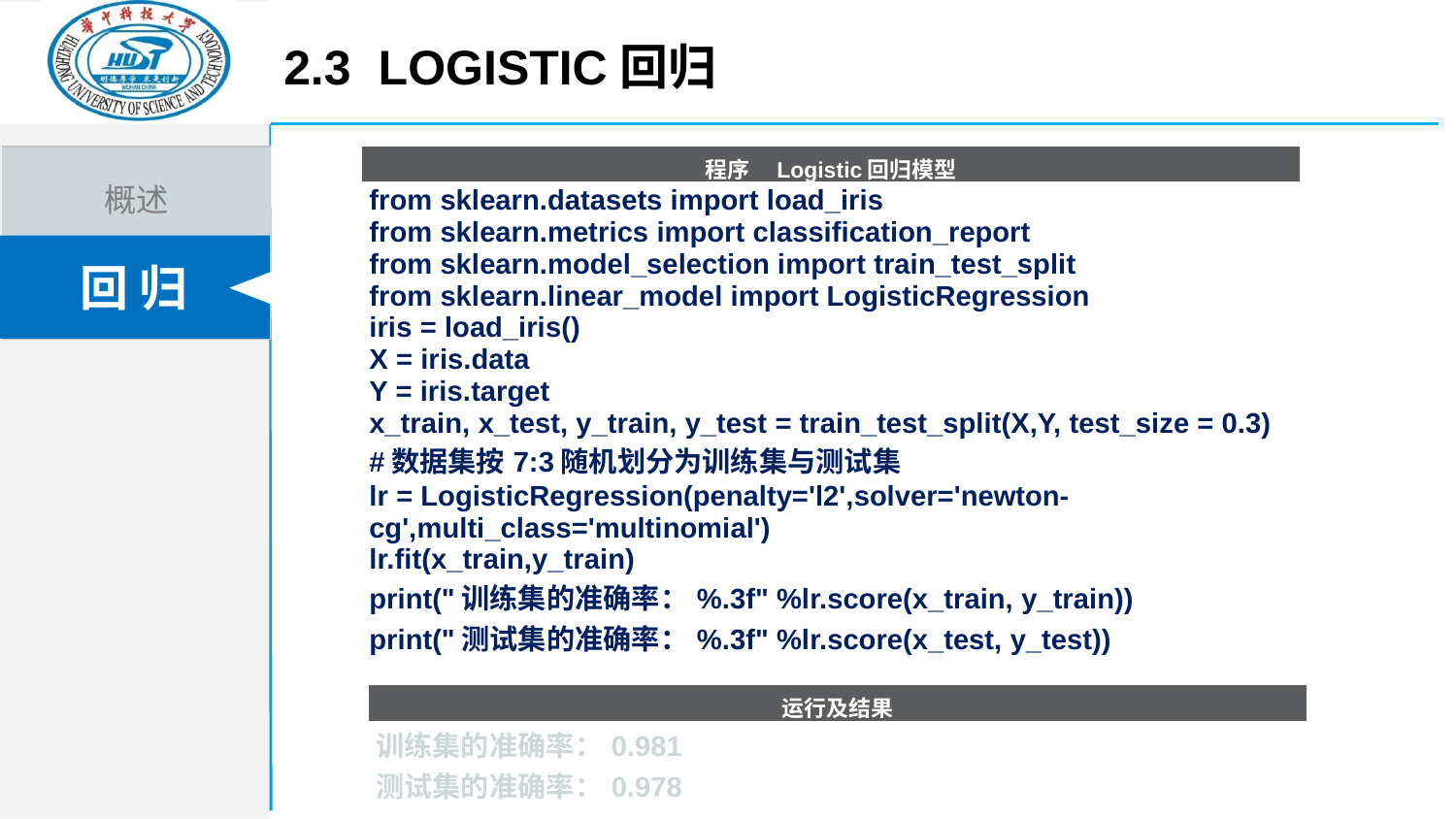

2.3  Logistic回归
| 程序 Logistic回归模型 |
| --- |
| from sklearn.datasets import load\_iris from sklearn.metrics import classification\_report from sklearn.model\_selection import train\_test\_split from sklearn.linear\_model import LogisticRegression iris = load\_iris() X = iris.data Y = iris.target x\_train, x\_test, y\_train, y\_test = train\_test\_split(X,Y, test\_size = 0.3) #数据集按7:3随机划分为训练集与测试集 lr = LogisticRegression(penalty='l2',solver='newton- cg',multi\_class='multinomial') lr.fit(x\_train,y\_train) print("训练集的准确率：%.3f" %lr.score(x\_train, y\_train)) print("测试集的准确率：%.3f" %lr.score(x\_test, y\_test)) |
|  |

| 运行及结果 |
| --- |
| 训练集的准确率：0.981 测试集的准确率：0.978 |